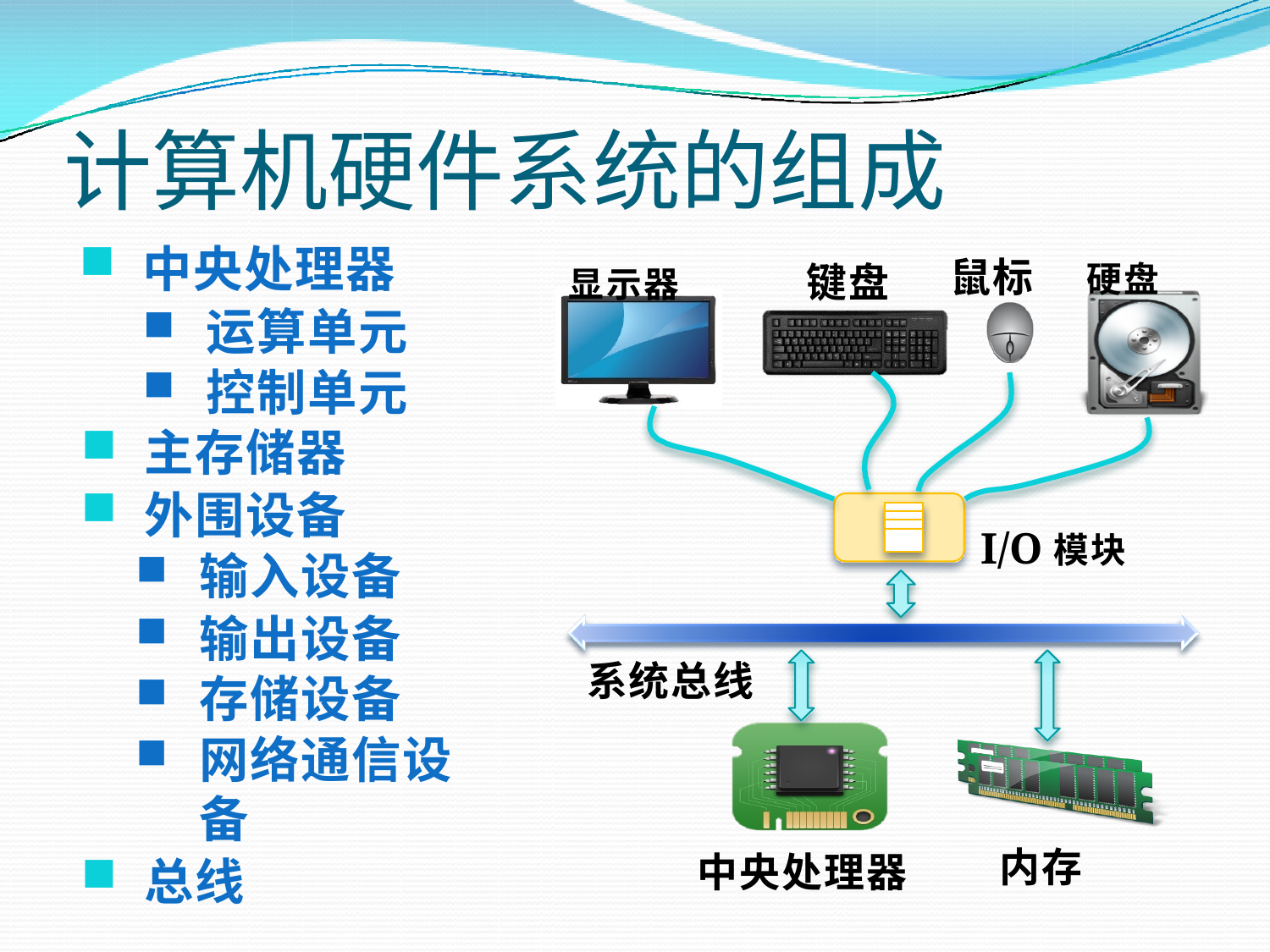

# 计算机硬件系统的组成
鼠标	硬盘
显示器	键盘
中央处理器
运算单元
控制单元
主存储器
外围设备
输入设备
输出设备
存储设备
网络通信设备
总线

I/O模块

系统总线

内存
中央处理器